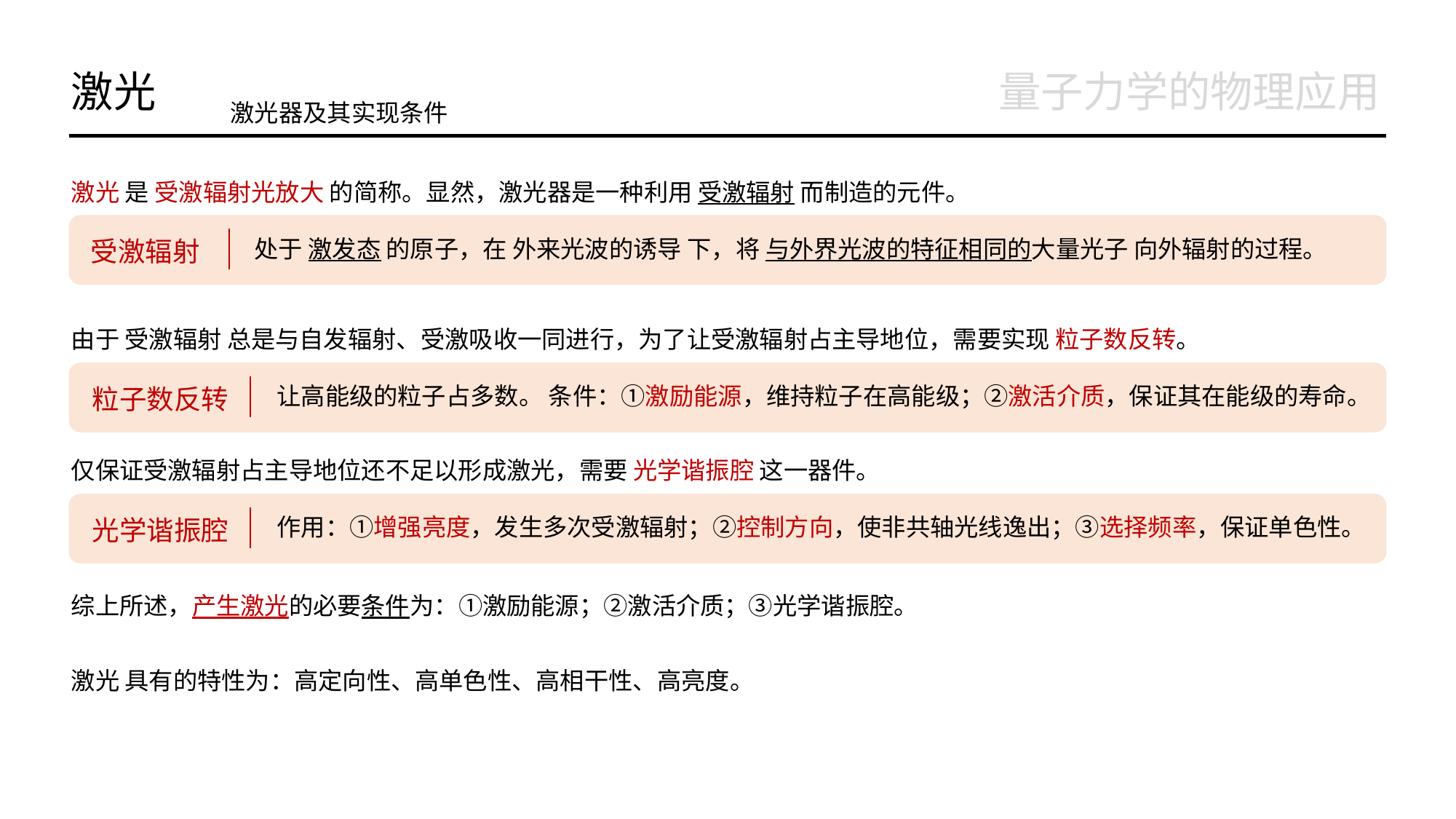

激光
量子力学的物理应用
激光器及其实现条件
激光 是 受激辐射光放大 的简称。显然，激光器是一种利用 受激辐射 而制造的元件。

受激辐射
处于 激发态 的原子，在 外来光波的诱导 下，将 与外界光波的特征相同的大量光子 向外辐射的过程。
由于 受激辐射 总是与自发辐射、受激吸收一同进行，为了让受激辐射占主导地位，需要实现 粒子数反转。

粒子数反转
让高能级的粒子占多数。 条件：①激励能源，维持粒子在高能级；②激活介质，保证其在能级的寿命。
仅保证受激辐射占主导地位还不足以形成激光，需要 光学谐振腔 这一器件。

光学谐振腔
作用：①增强亮度，发生多次受激辐射；②控制方向，使非共轴光线逸出；③选择频率，保证单色性。
综上所述，产生激光的必要条件为：①激励能源；②激活介质；③光学谐振腔。
激光 具有的特性为：高定向性、高单色性、高相干性、高亮度。